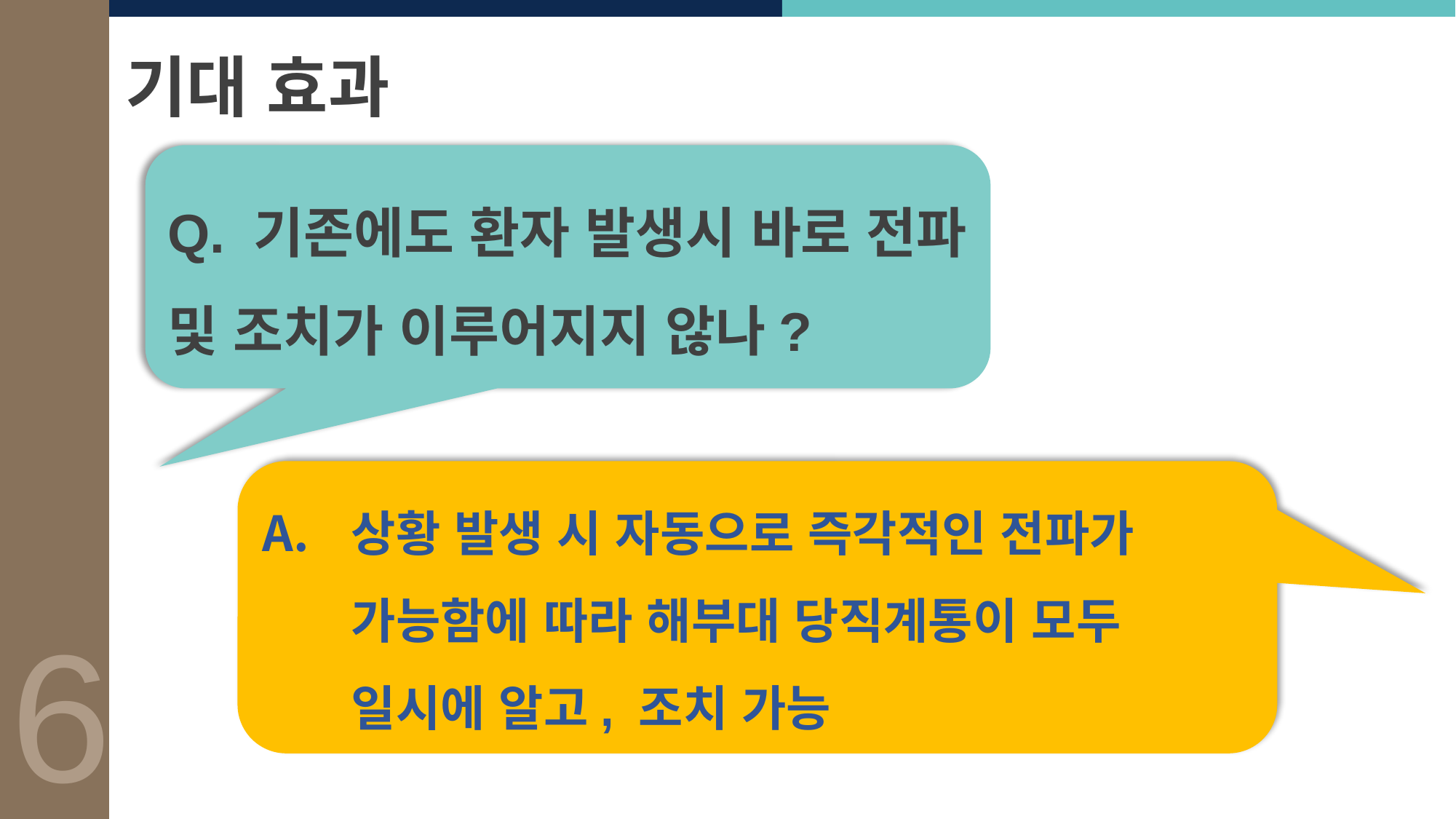

기대 효과

6
Q. 기존에도 환자 발생시 바로 전파 및 조치가 이루어지지 않나?
상황 발생 시 자동으로 즉각적인 전파가 가능함에 따라 해부대 당직계통이 모두 일시에 알고, 조치 가능